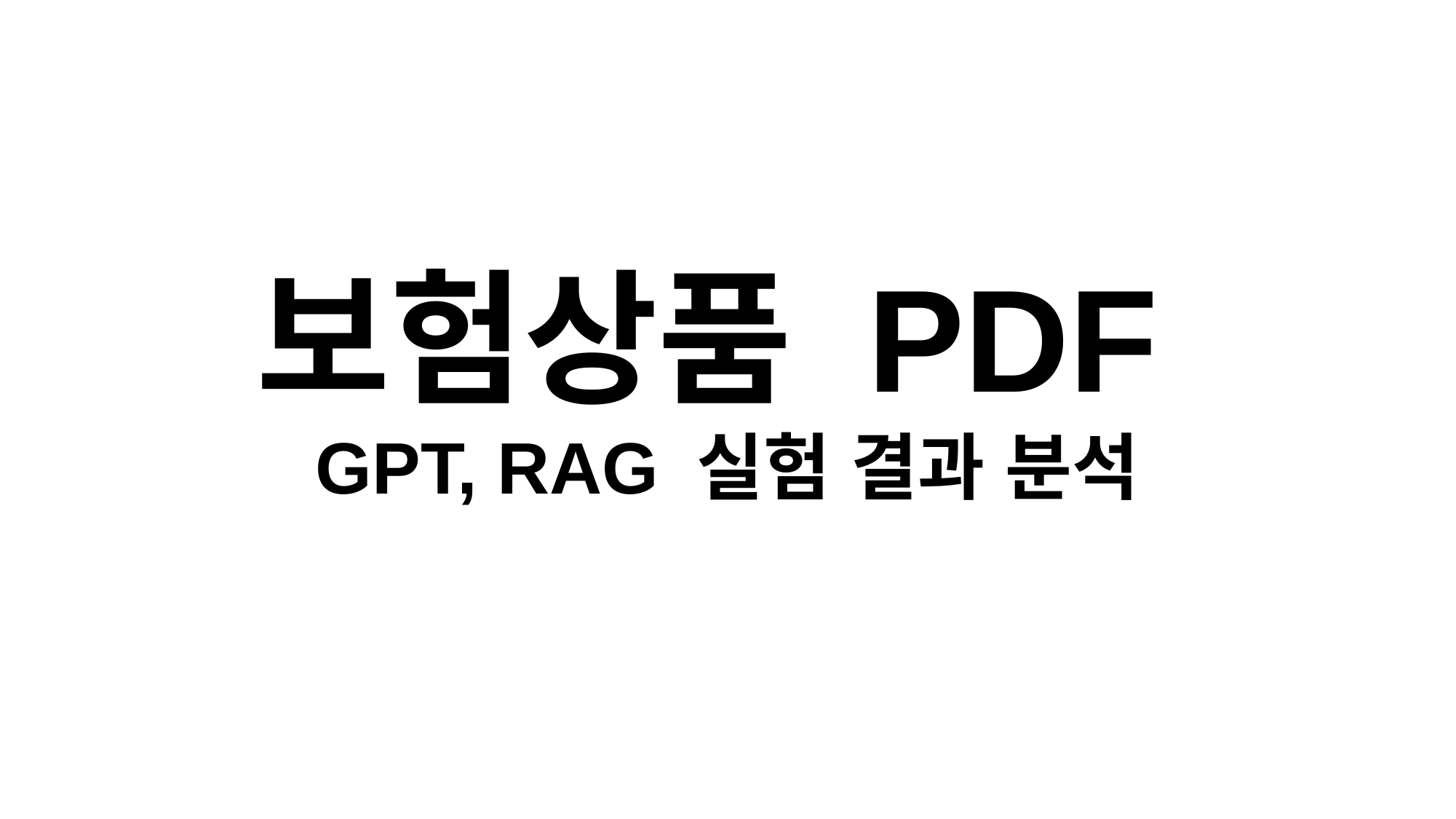

보험상품 PDF
GPT, RAG 실험 결과 분석